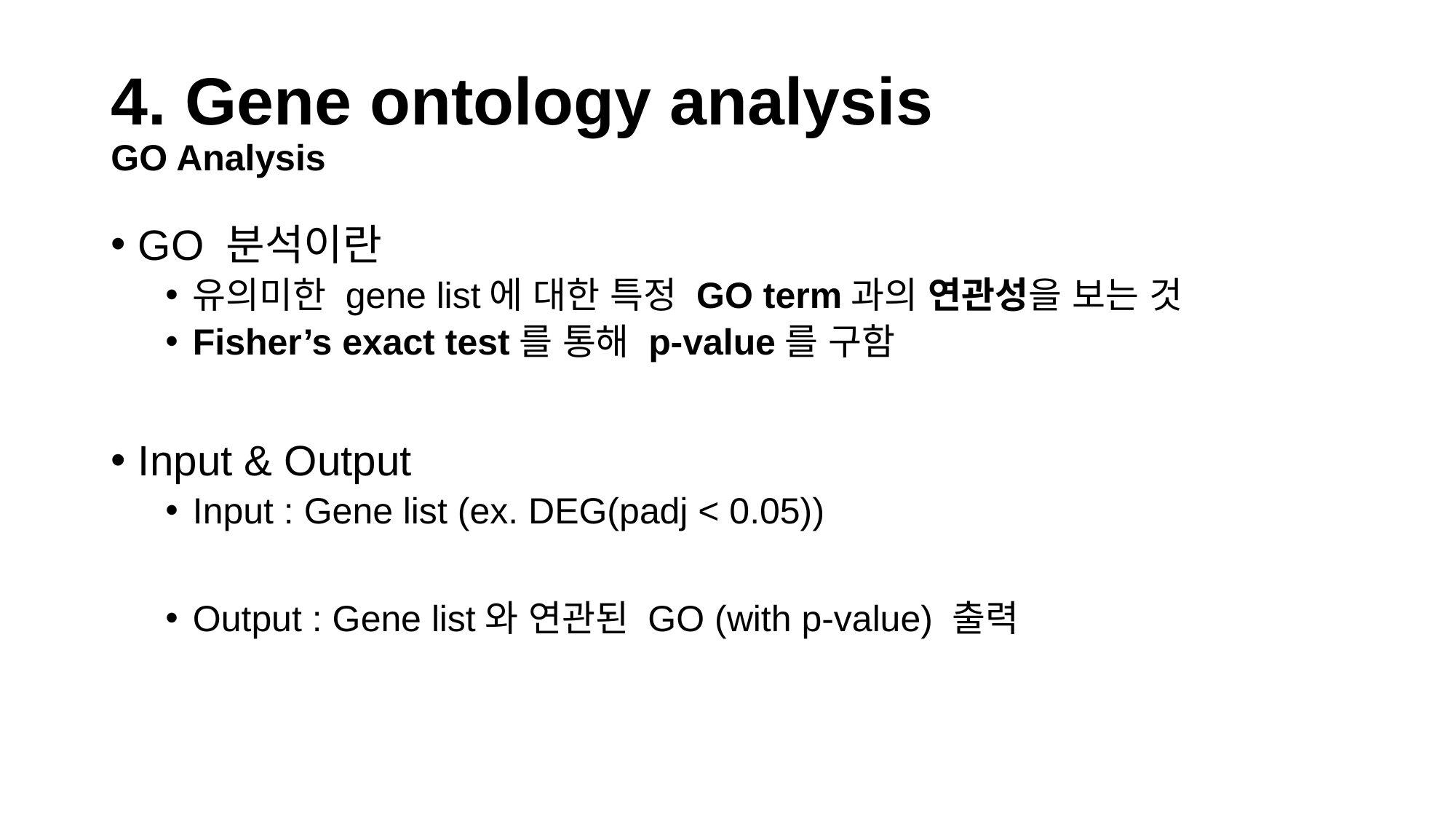

# 4. Gene ontology analysis GO Analysis
GO 분석이란
유의미한 gene list에 대한 특정 GO term과의 연관성을 보는 것
Fisher’s exact test를 통해 p-value를 구함

Input & Output
Input : Gene list (ex. DEG(padj < 0.05))

Output : Gene list와 연관된 GO (with p-value) 출력